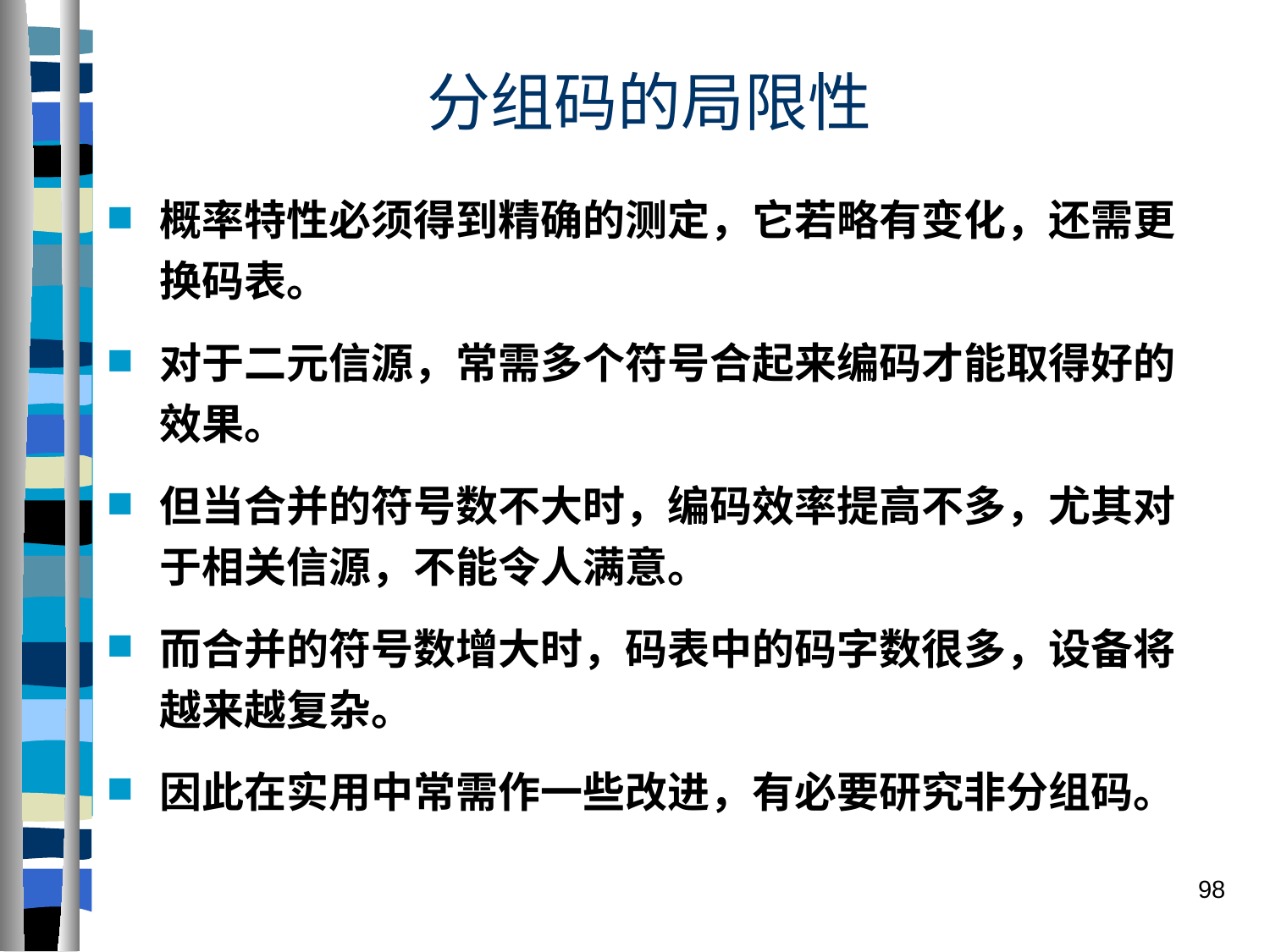

# 分组码的局限性
概率特性必须得到精确的测定，它若略有变化，还需更换码表。
对于二元信源，常需多个符号合起来编码才能取得好的效果。
但当合并的符号数不大时，编码效率提高不多，尤其对于相关信源，不能令人满意。
而合并的符号数增大时，码表中的码字数很多，设备将越来越复杂。
因此在实用中常需作一些改进，有必要研究非分组码。
98